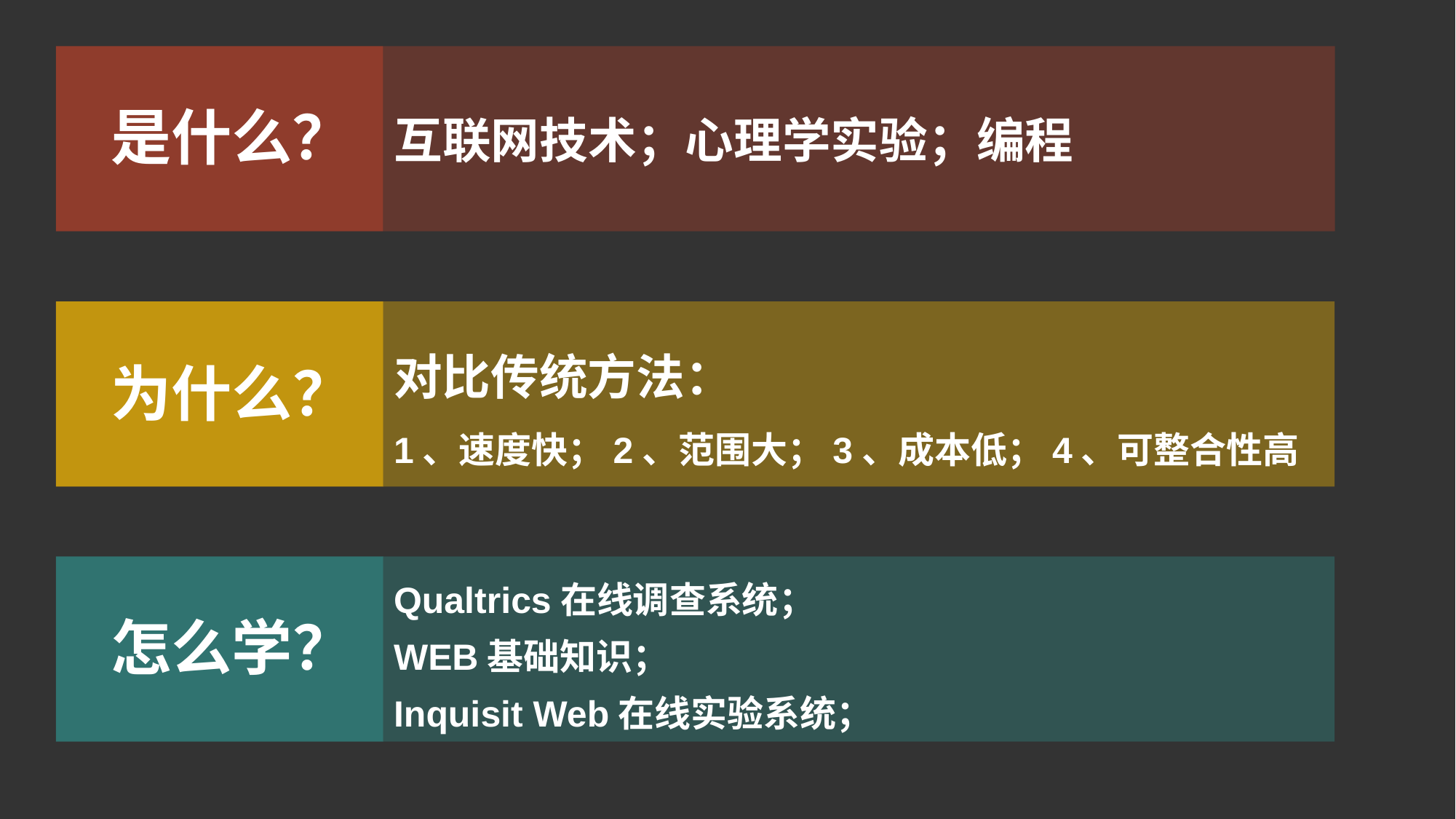

互联网技术；心理学实验；编程

# 是什么？
对比传统方法：
1、速度快；2、范围大；3、成本低；4、可整合性高

为什么？
Qualtrics在线调查系统；
WEB基础知识；
Inquisit Web在线实验系统；

怎么学？